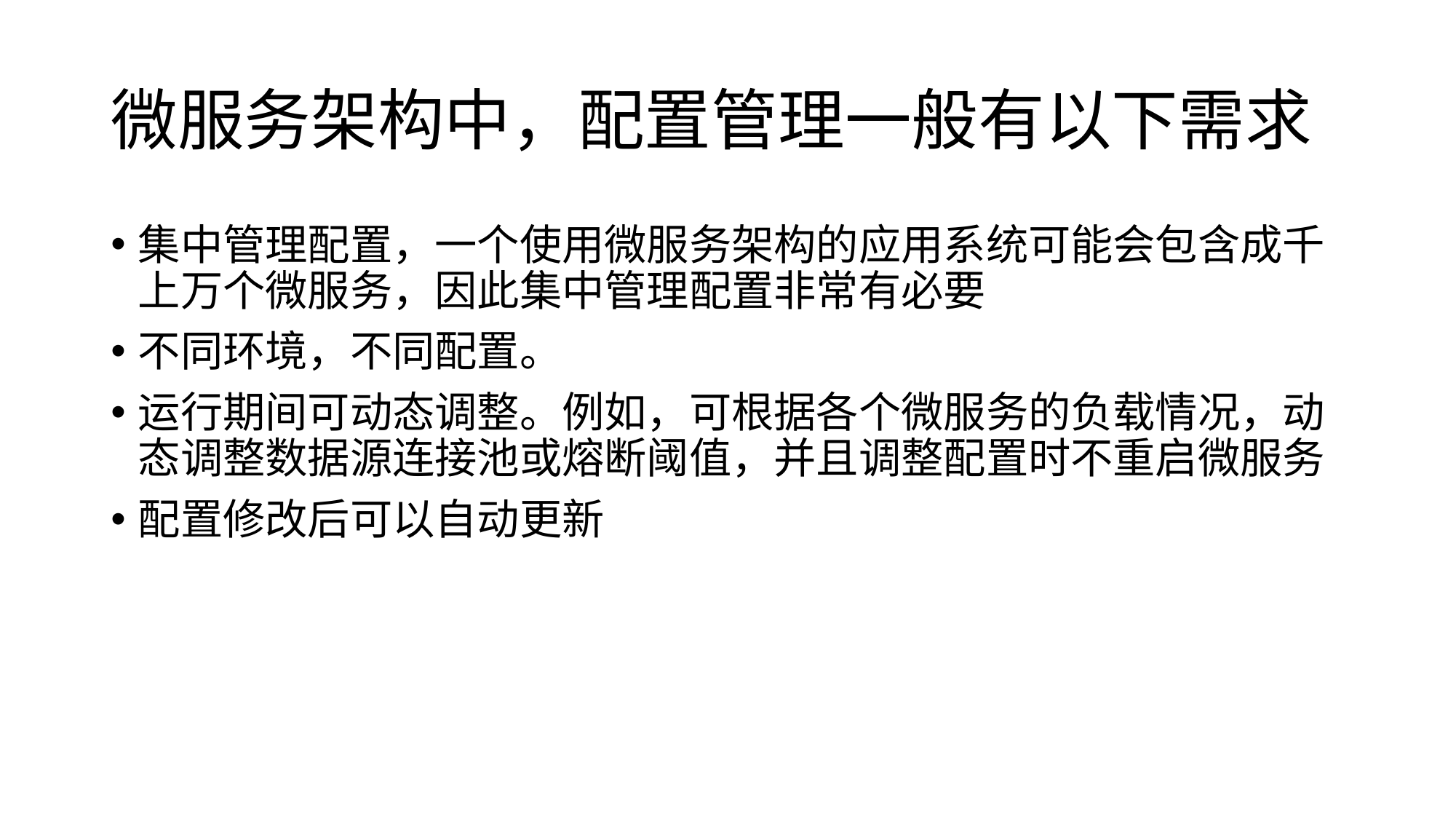

# 微服务架构中，配置管理一般有以下需求
集中管理配置，一个使用微服务架构的应用系统可能会包含成千上万个微服务，因此集中管理配置非常有必要
不同环境，不同配置。
运行期间可动态调整。例如，可根据各个微服务的负载情况，动态调整数据源连接池或熔断阈值，并且调整配置时不重启微服务
配置修改后可以自动更新